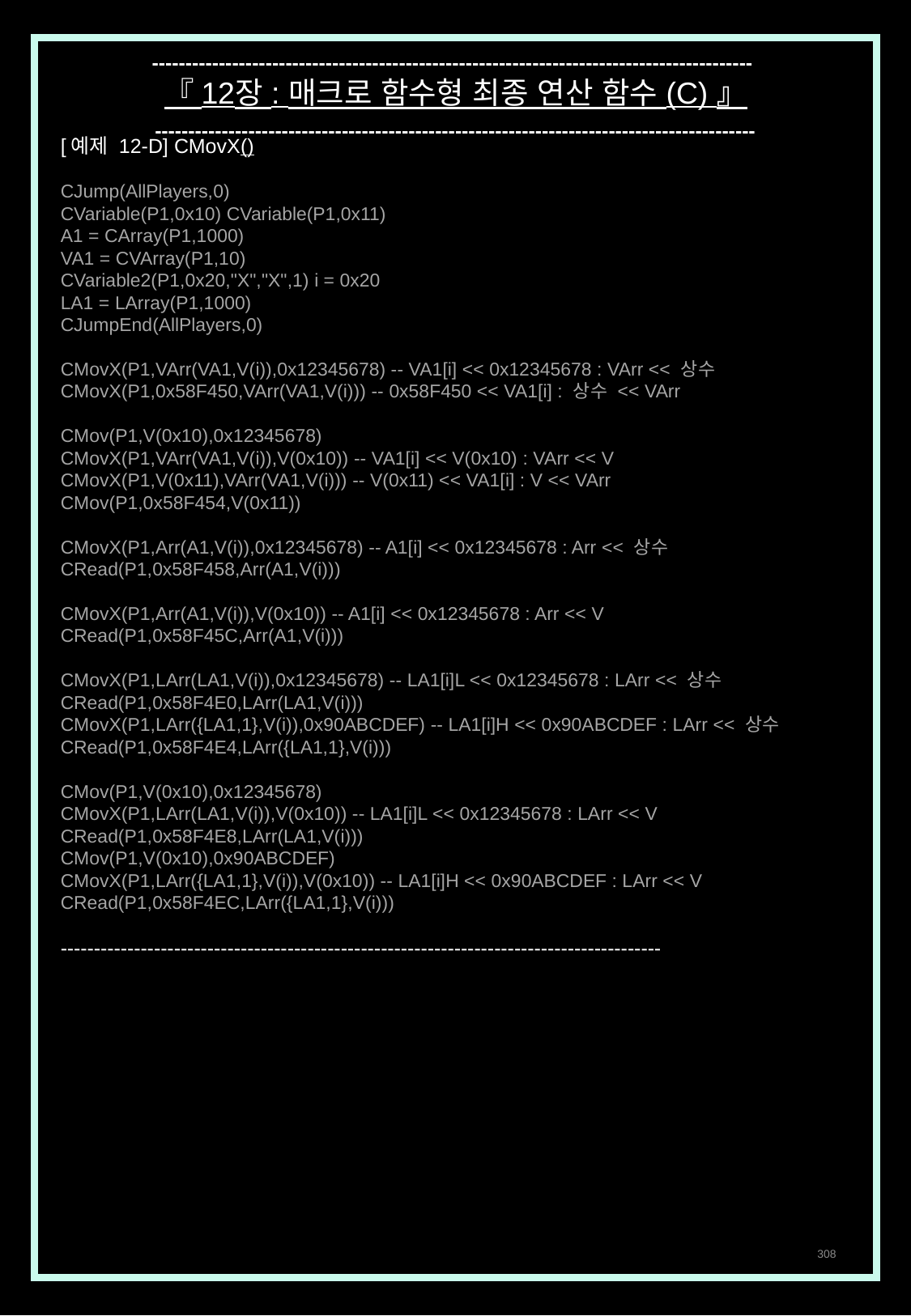

------------------------------------------------------------------------------------------
『 12장 : 매크로 함수형 최종 연산 함수 (C) 』
------------------------------------------------------------------------------------------
[예제 12-D] CMovX()

CJump(AllPlayers,0)
CVariable(P1,0x10) CVariable(P1,0x11)
A1 = CArray(P1,1000)
VA1 = CVArray(P1,10)
CVariable2(P1,0x20,"X","X",1) i = 0x20
LA1 = LArray(P1,1000)
CJumpEnd(AllPlayers,0)

CMovX(P1,VArr(VA1,V(i)),0x12345678) -- VA1[i] << 0x12345678 : VArr << 상수
CMovX(P1,0x58F450,VArr(VA1,V(i))) -- 0x58F450 << VA1[i] : 상수 << VArr

CMov(P1,V(0x10),0x12345678)
CMovX(P1,VArr(VA1,V(i)),V(0x10)) -- VA1[i] << V(0x10) : VArr << V
CMovX(P1,V(0x11),VArr(VA1,V(i))) -- V(0x11) << VA1[i] : V << VArr
CMov(P1,0x58F454,V(0x11))

CMovX(P1,Arr(A1,V(i)),0x12345678) -- A1[i] << 0x12345678 : Arr << 상수
CRead(P1,0x58F458,Arr(A1,V(i)))

CMovX(P1,Arr(A1,V(i)),V(0x10)) -- A1[i] << 0x12345678 : Arr << V
CRead(P1,0x58F45C,Arr(A1,V(i)))

CMovX(P1,LArr(LA1,V(i)),0x12345678) -- LA1[i]L << 0x12345678 : LArr << 상수
CRead(P1,0x58F4E0,LArr(LA1,V(i)))
CMovX(P1,LArr({LA1,1},V(i)),0x90ABCDEF) -- LA1[i]H << 0x90ABCDEF : LArr << 상수
CRead(P1,0x58F4E4,LArr({LA1,1},V(i)))

CMov(P1,V(0x10),0x12345678)
CMovX(P1,LArr(LA1,V(i)),V(0x10)) -- LA1[i]L << 0x12345678 : LArr << V
CRead(P1,0x58F4E8,LArr(LA1,V(i)))
CMov(P1,V(0x10),0x90ABCDEF)
CMovX(P1,LArr({LA1,1},V(i)),V(0x10)) -- LA1[i]H << 0x90ABCDEF : LArr << V
CRead(P1,0x58F4EC,LArr({LA1,1},V(i)))

------------------------------------------------------------------------------------------
308